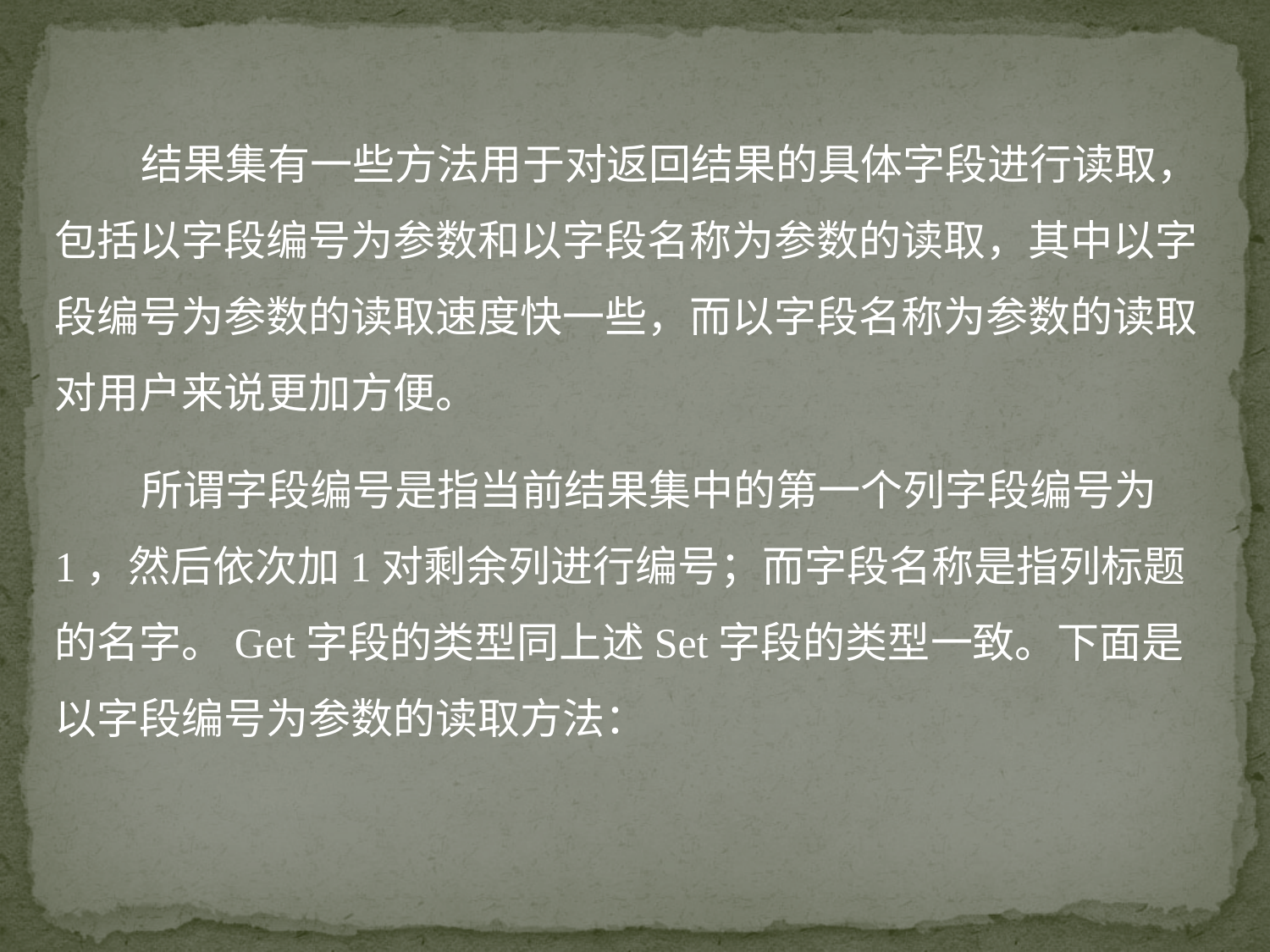

结果集有一些方法用于对返回结果的具体字段进行读取，包括以字段编号为参数和以字段名称为参数的读取，其中以字段编号为参数的读取速度快一些，而以字段名称为参数的读取对用户来说更加方便。
        所谓字段编号是指当前结果集中的第一个列字段编号为1，然后依次加1对剩余列进行编号；而字段名称是指列标题的名字。Get字段的类型同上述Set字段的类型一致。下面是以字段编号为参数的读取方法：